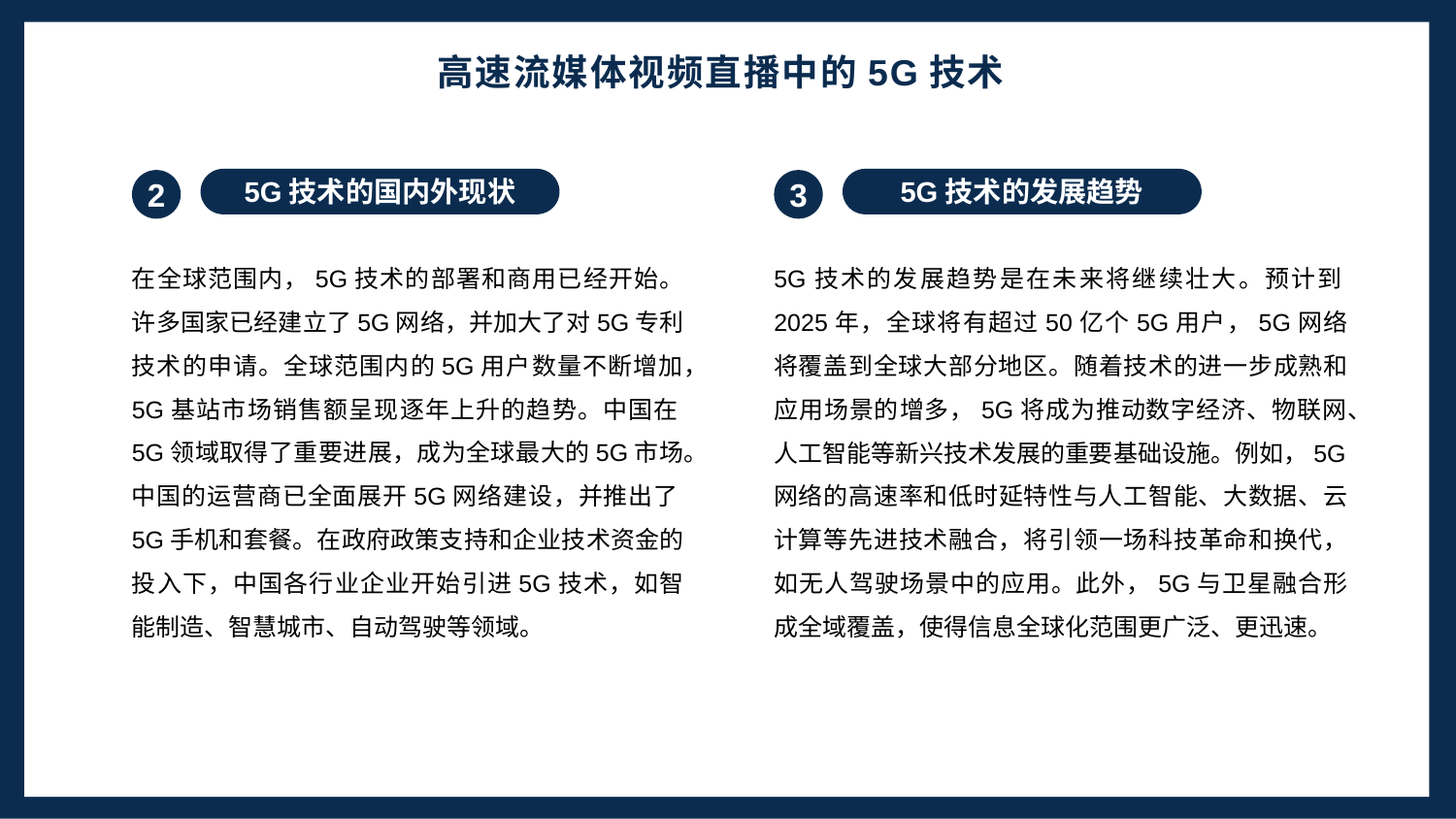

高速流媒体视频直播中的5G技术
5G技术的国内外现状
5G技术的发展趋势
2
3
在全球范围内，5G技术的部署和商用已经开始。许多国家已经建立了5G网络，并加大了对5G专利技术的申请。全球范围内的5G用户数量不断增加，5G基站市场销售额呈现逐年上升的趋势。中国在5G领域取得了重要进展，成为全球最大的5G市场。中国的运营商已全面展开5G网络建设，并推出了5G手机和套餐。在政府政策支持和企业技术资金的投入下，中国各行业企业开始引进5G技术，如智能制造、智慧城市、自动驾驶等领域。
5G技术的发展趋势是在未来将继续壮大。预计到2025年，全球将有超过50亿个5G用户，5G网络将覆盖到全球大部分地区。随着技术的进一步成熟和应用场景的增多，5G将成为推动数字经济、物联网、人工智能等新兴技术发展的重要基础设施。例如，5G网络的高速率和低时延特性与人工智能、大数据、云计算等先进技术融合，将引领一场科技革命和换代，如无人驾驶场景中的应用。此外，5G与卫星融合形成全域覆盖，使得信息全球化范围更广泛、更迅速。